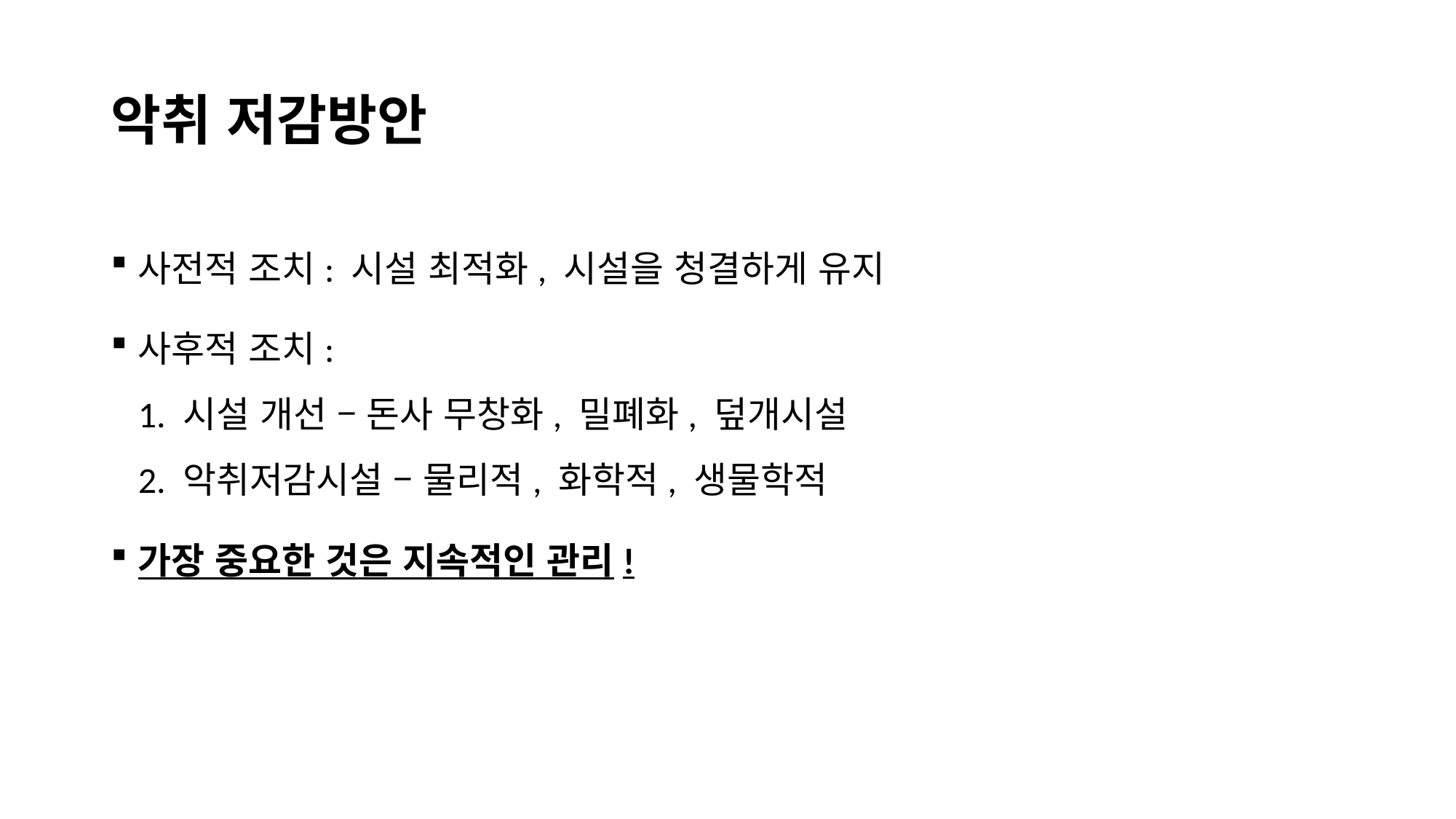

# 악취 저감방안
사전적 조치: 시설 최적화, 시설을 청결하게 유지
사후적 조치:
1. 시설 개선 – 돈사 무창화, 밀폐화, 덮개시설
2. 악취저감시설 – 물리적, 화학적, 생물학적
가장 중요한 것은 지속적인 관리!